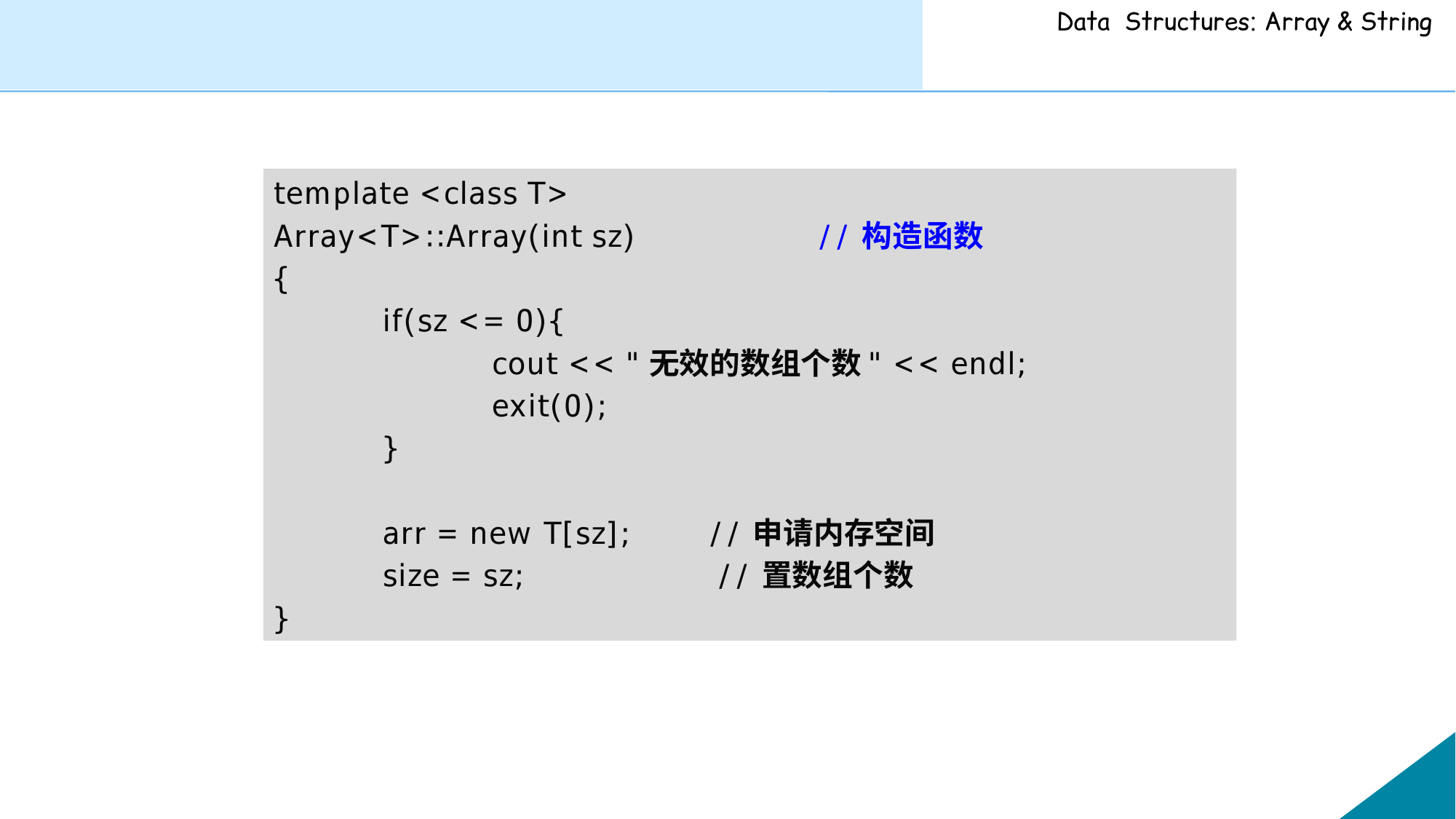

template <class T>
Array<T>::Array(int sz)      		//构造函数
{
	if(sz <= 0){
		cout << "无效的数组个数" << endl;
		exit(0);
	}

	arr = new T[sz];	//申请内存空间
	size = sz;		 //置数组个数
}